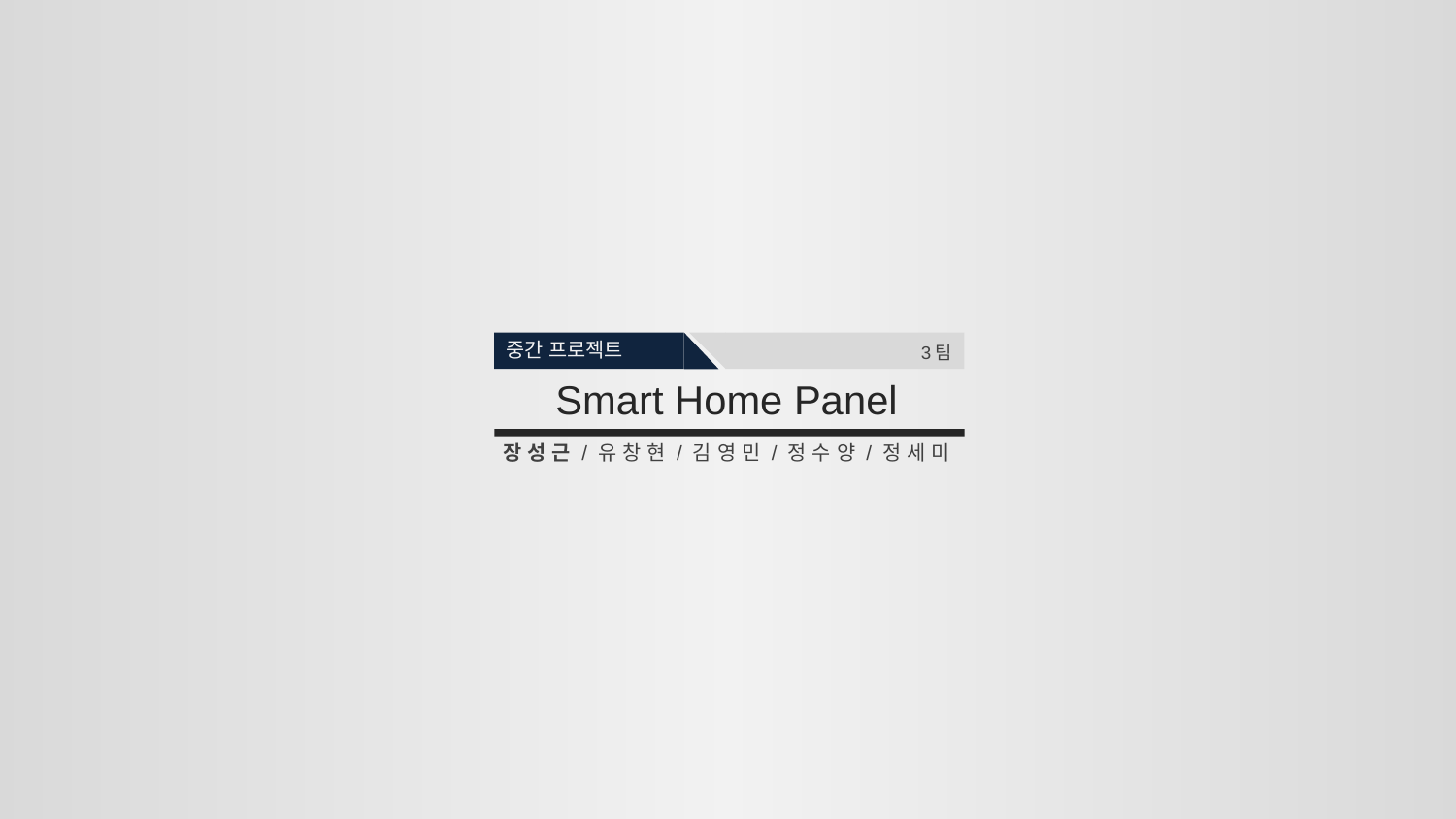

중간 프로젝트

3팀
Smart Home Panel

장성근/유창현/김영민/정수양/정세미